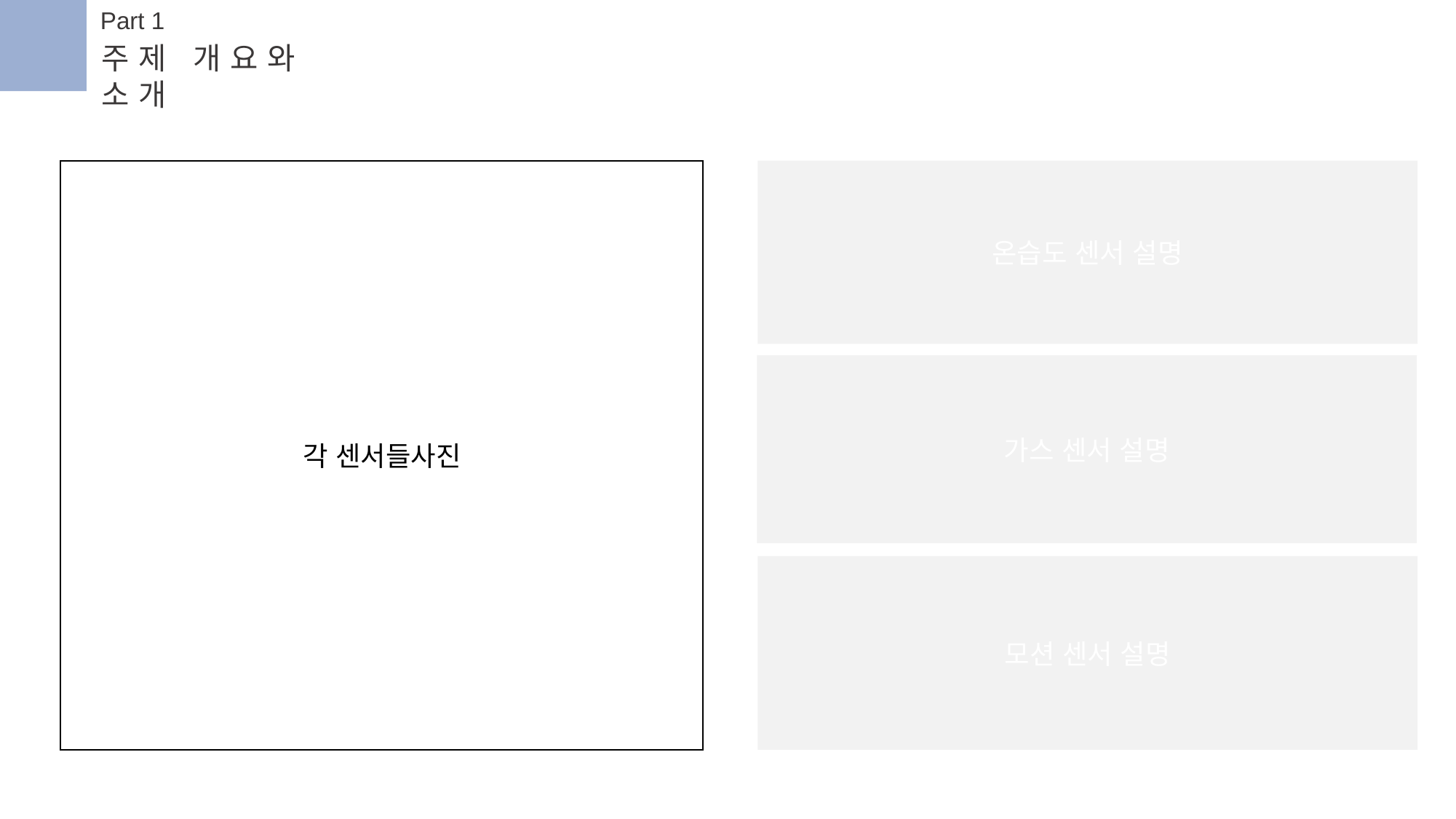

Part 1
주제 개요와 소개
각 센서들사진
온습도 센서 설명
가스 센서 설명
모션 센서 설명